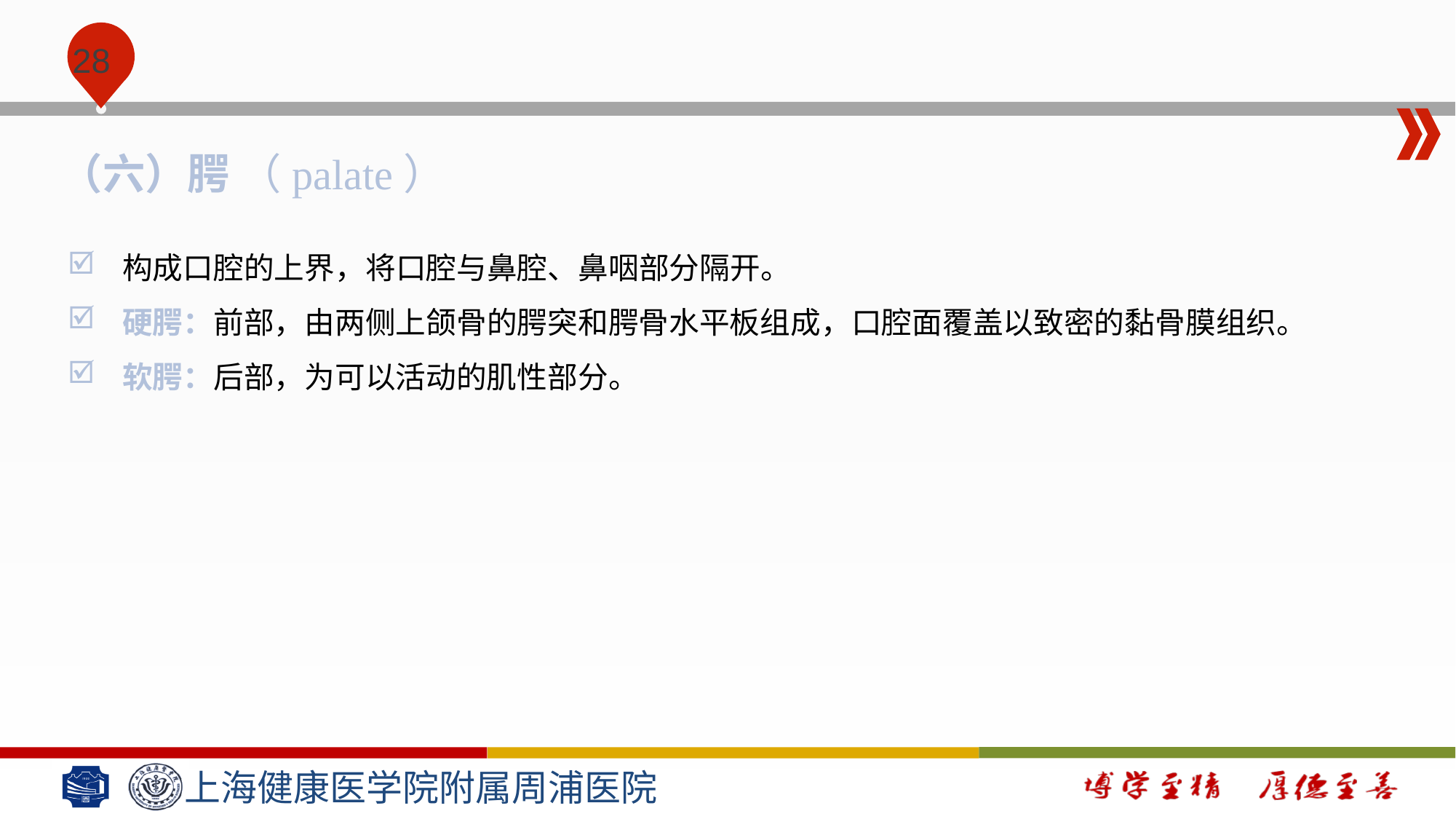

#
（六）腭 （palate）
构成口腔的上界，将口腔与鼻腔、鼻咽部分隔开。
硬腭：前部，由两侧上颌骨的腭突和腭骨水平板组成，口腔面覆盖以致密的黏骨膜组织。
软腭：后部，为可以活动的肌性部分。